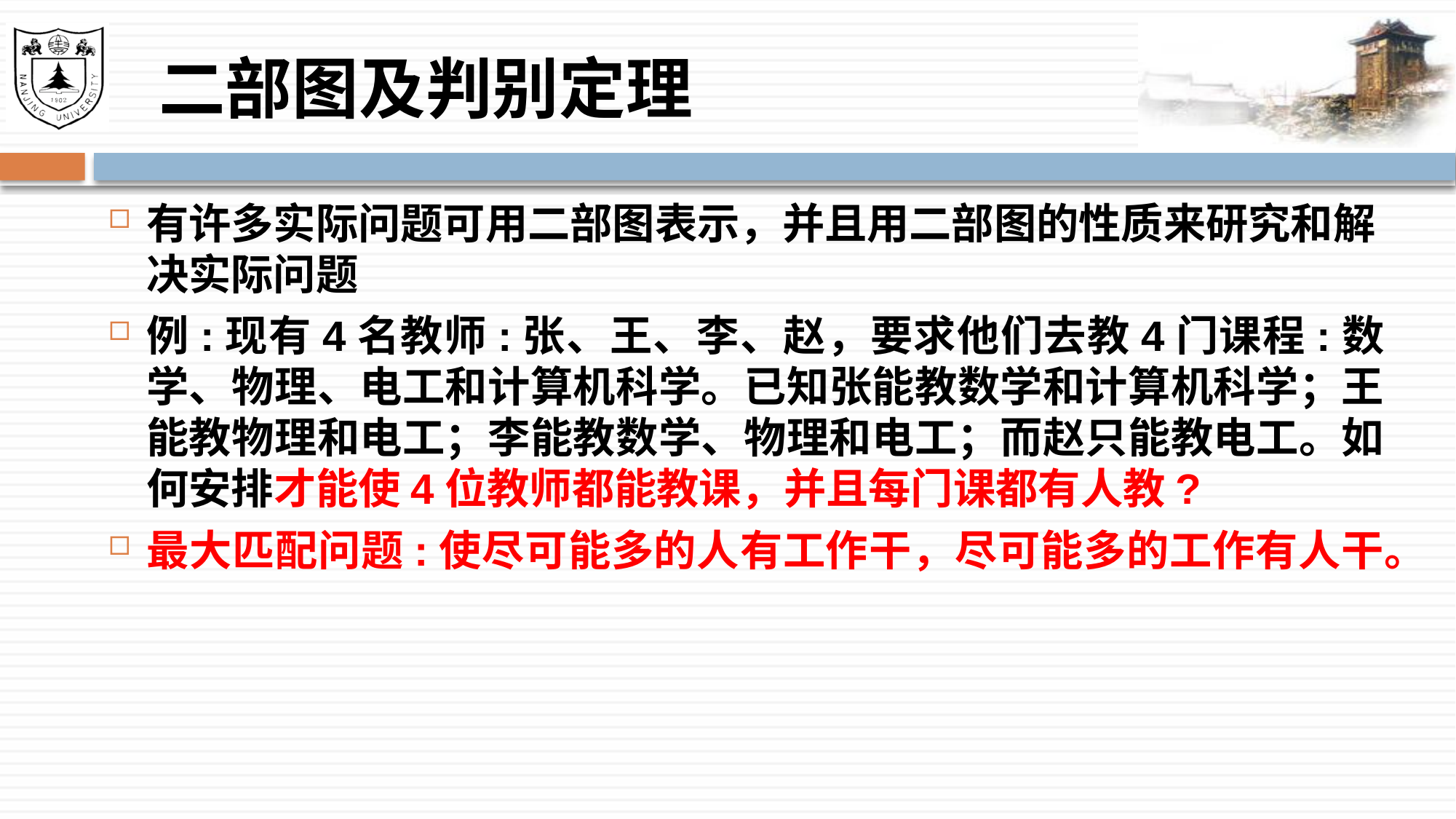

# 二部图及判别定理
有许多实际问题可用二部图表示，并且用二部图的性质来研究和解决实际问题
例:现有4名教师:张、王、李、赵，要求他们去教4门课程:数学、物理、电工和计算机科学。已知张能教数学和计算机科学；王能教物理和电工；李能教数学、物理和电工；而赵只能教电工。如何安排才能使4位教师都能教课，并且每门课都有人教?
最大匹配问题:使尽可能多的人有工作干，尽可能多的工作有人干。